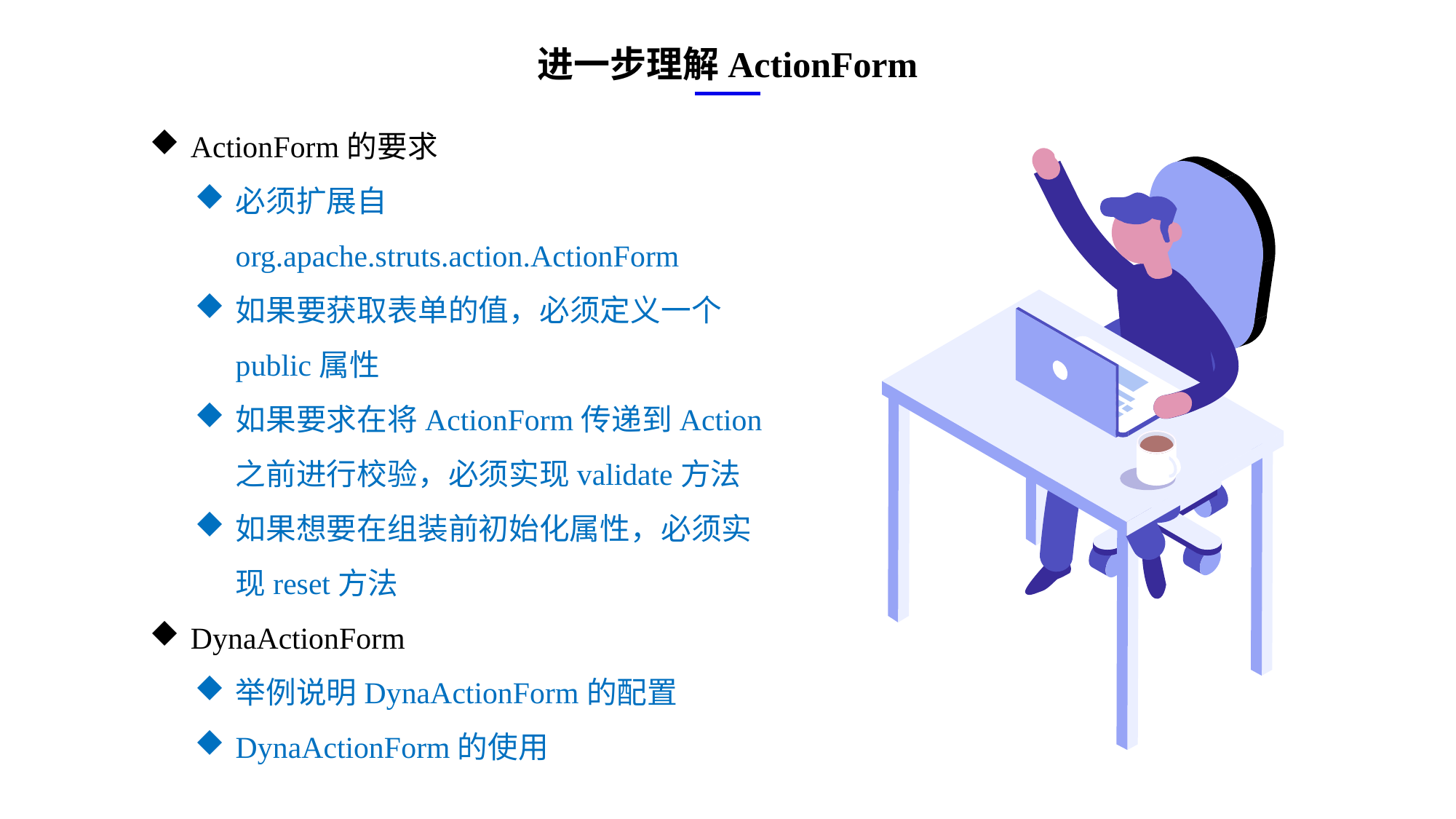

进一步理解ActionForm
ActionForm的要求
必须扩展自org.apache.struts.action.ActionForm
如果要获取表单的值，必须定义一个public属性
如果要求在将ActionForm传递到Action之前进行校验，必须实现validate方法
如果想要在组装前初始化属性，必须实现reset方法
DynaActionForm
举例说明DynaActionForm的配置
DynaActionForm的使用

e7d195523061f1c0ae0eb3eed39d2bcef4622b2499a05fe6567B54A876BEB457BD1EB8EBE9915191D1FA2E860D28D251AB291D9CBBDD28D4BD16020FD75D8281481517FC21E86E4C931520AFA1087E92E357E3DB373CA326F6F926B1A67F681E99E875FFD293B2C32B3919AE4D43F9436862A7DD54F9346DF3662D8AB7319030EF75D53FF682DE13